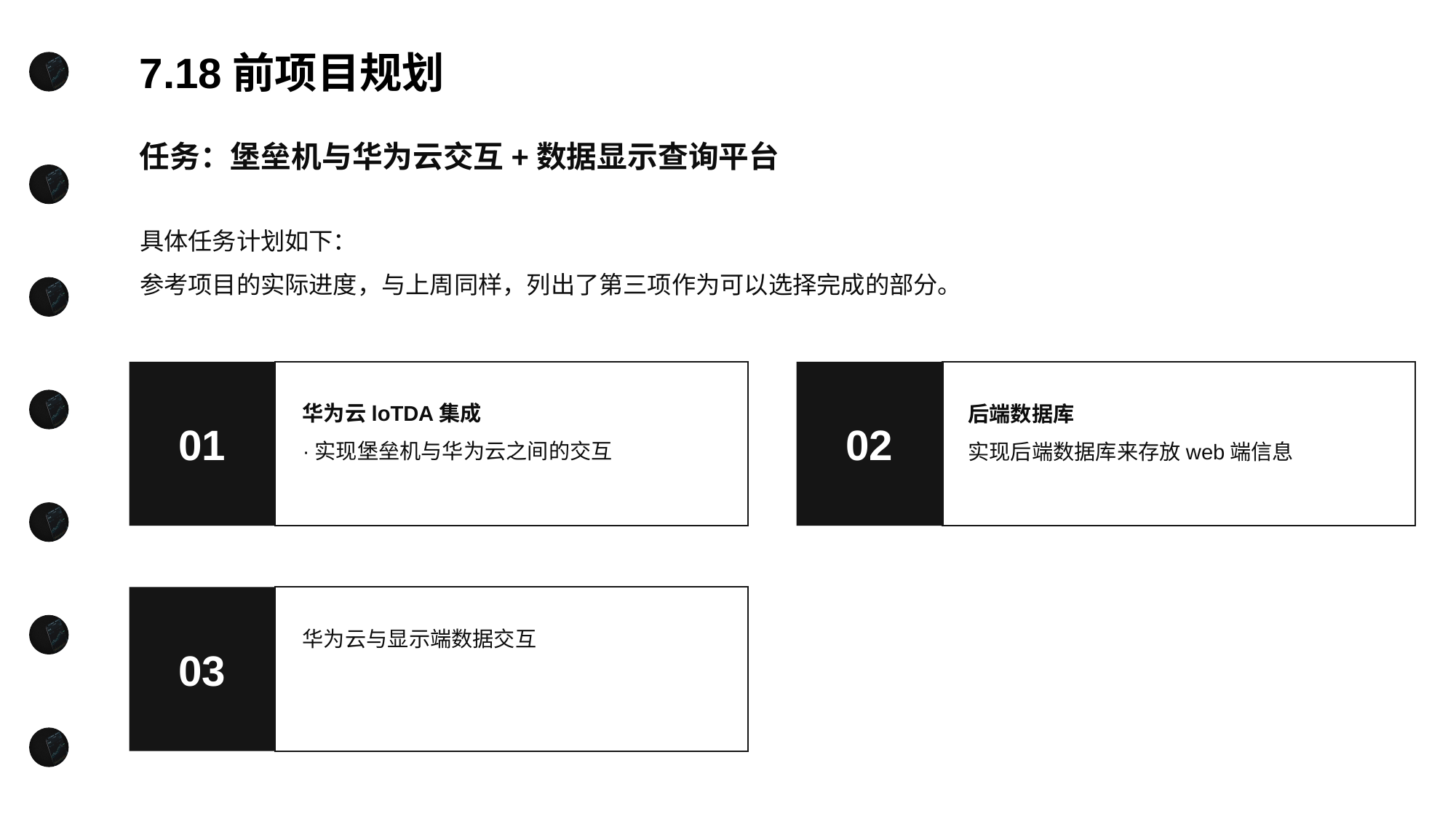

7.18前项目规划

任务：堡垒机与华为云交互+数据显示查询平台

具体任务计划如下：
参考项目的实际进度，与上周同样，列出了第三项作为可以选择完成的部分。

01

02

华为云loTDA集成
·实现堡垒机与华为云之间的交互
后端数据库
实现后端数据库来存放web端信息

03

华为云与显示端数据交互